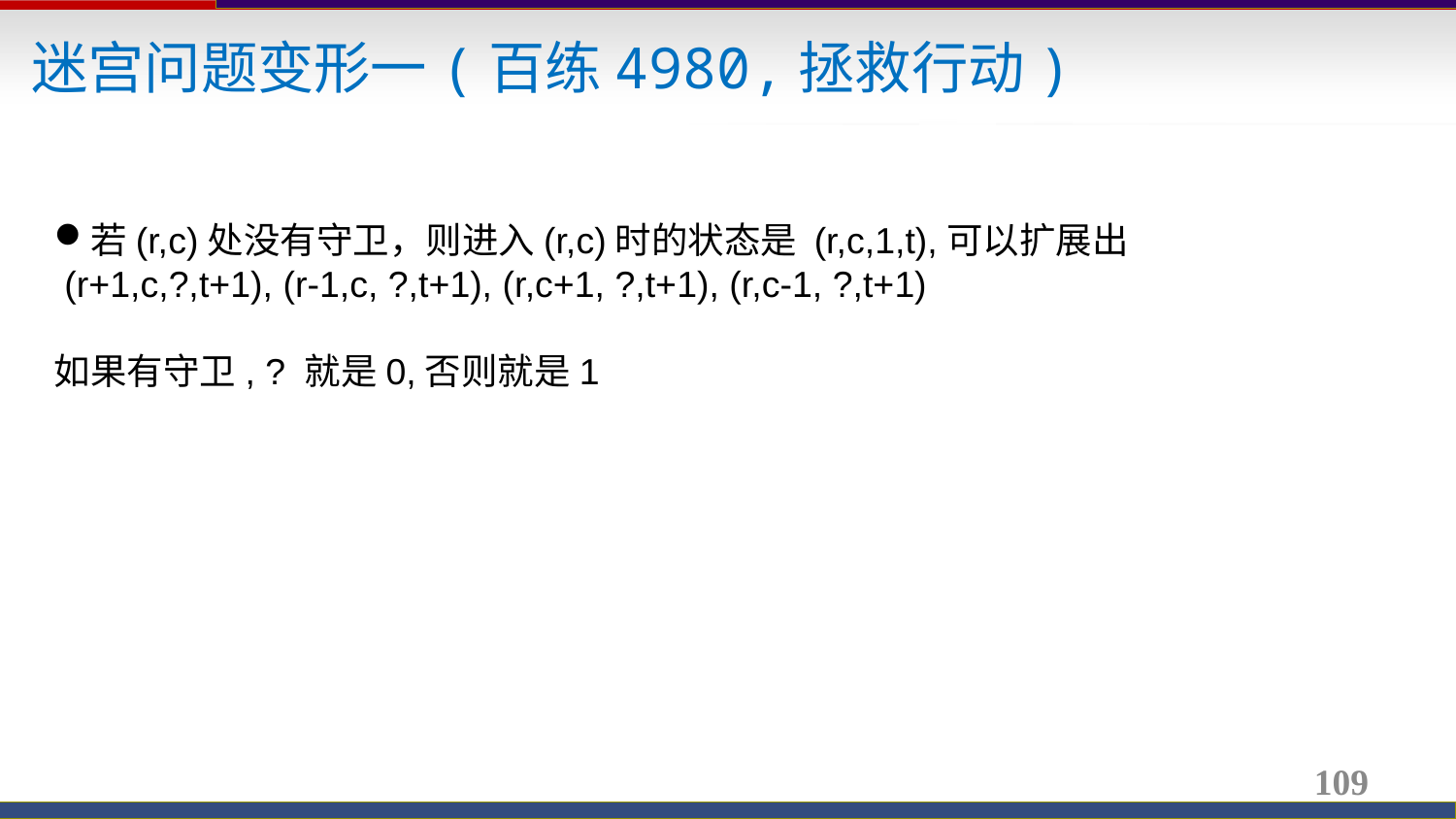

迷宫问题变形一(百练4980,拯救行动)

若(r,c)处没有守卫，则进入(r,c)时的状态是 (r,c,1,t),可以扩展出
 (r+1,c,?,t+1), (r-1,c, ?,t+1), (r,c+1, ?,t+1), (r,c-1, ?,t+1)

如果有守卫, ? 就是0,否则就是1